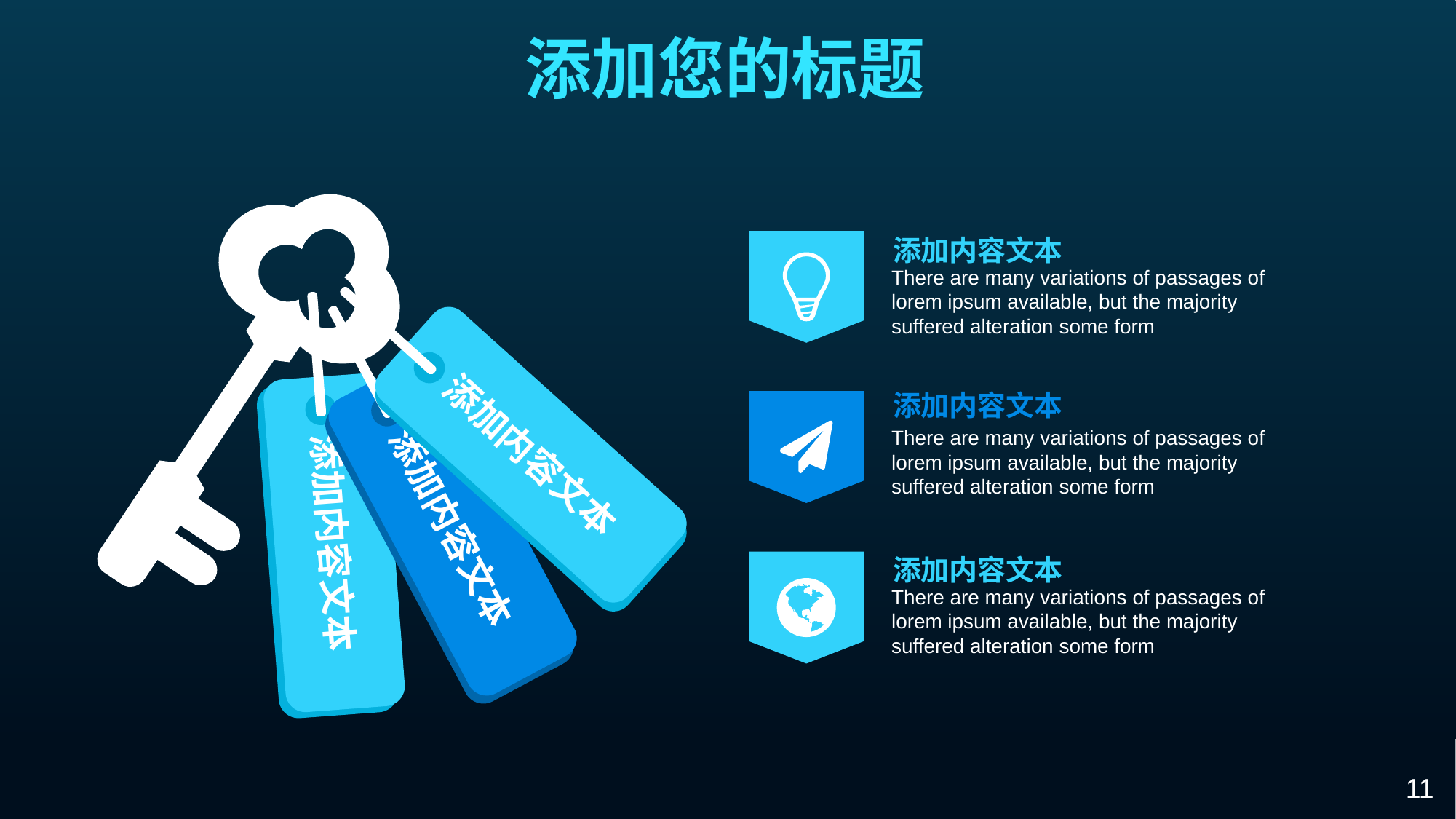

添加您的标题

添加内容文本
There are many variations of passages of lorem ipsum available, but the majority suffered alteration some form

添加内容文本

添加内容文本
There are many variations of passages of lorem ipsum available, but the majority suffered alteration some form

添加内容文本

添加内容文本

添加内容文本
There are many variations of passages of lorem ipsum available, but the majority suffered alteration some form
11